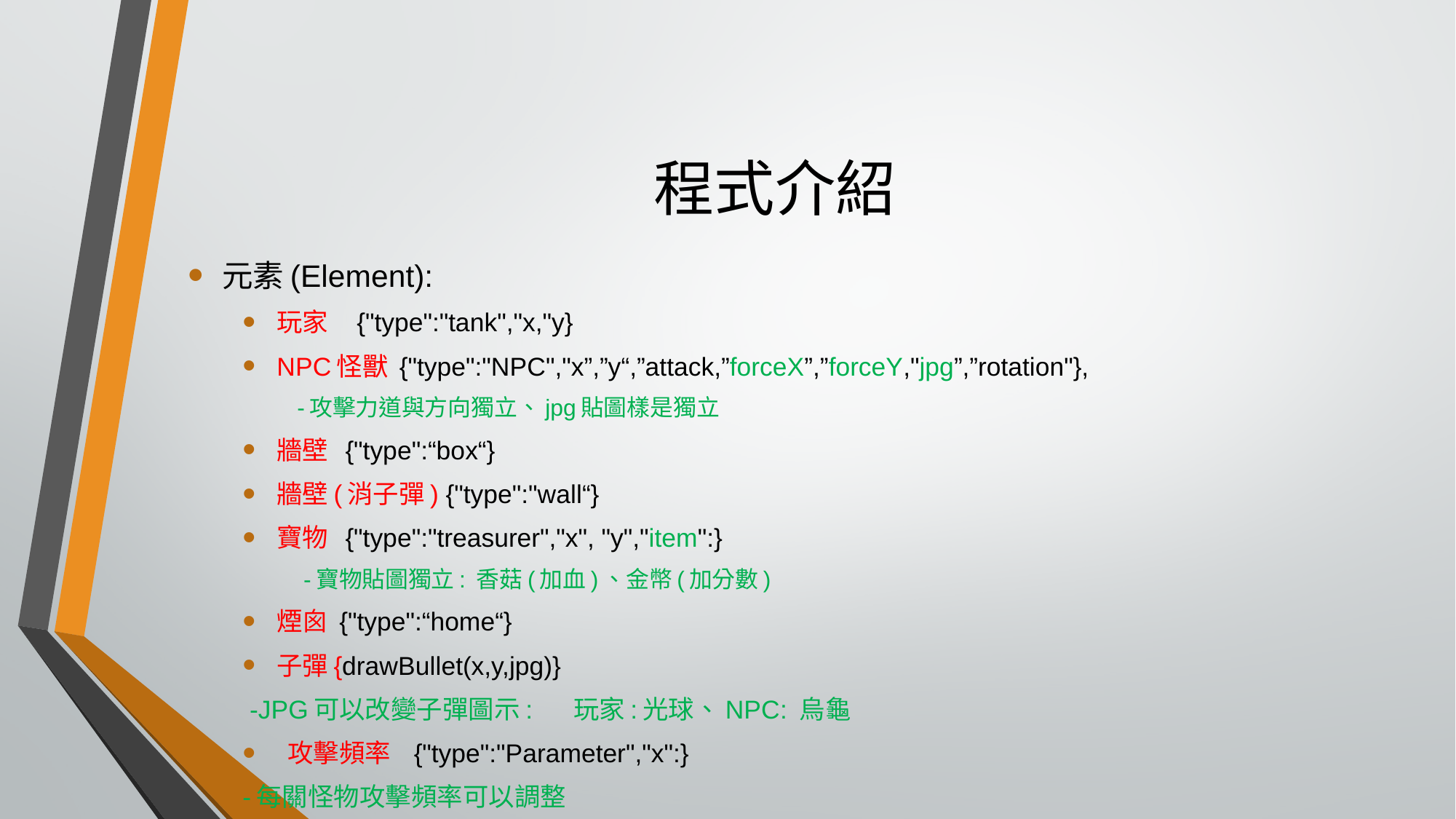

# 程式介紹
元素(Element):
玩家    {"type":"tank","x,"y}
NPC怪獸 {"type":"NPC","x”,”y“,”attack,”forceX”,”forceY,"jpg”,”rotation"},
						-攻擊力道與方向獨立、jpg貼圖樣是獨立
牆壁  {"type":“box“}
牆壁(消子彈) {"type":"wall“}
寶物  {"type":"treasurer","x", "y","item":}
						 -寶物貼圖獨立: 香菇(加血)、金幣(加分數)
煙囪 {"type":“home“}
子彈{drawBullet(x,y,jpg)}
			 -JPG可以改變子彈圖示:     玩家:光球、NPC: 烏龜
 攻擊頻率   {"type":"Parameter","x":}
							-每關怪物攻擊頻率可以調整